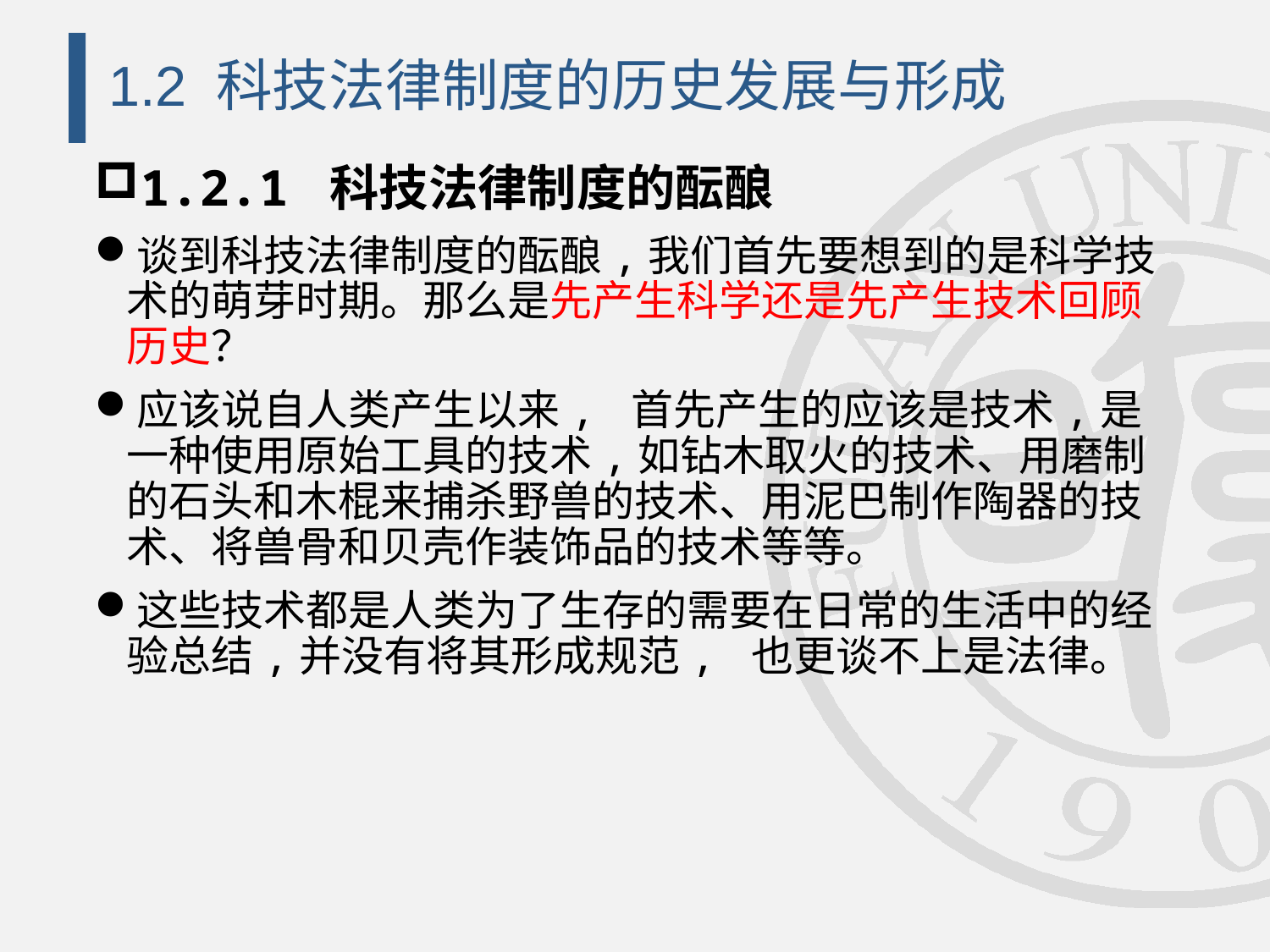

# 1.2 科技法律制度的历史发展与形成
1.2.1 科技法律制度的酝酿
谈到科技法律制度的酝酿,我们首先要想到的是科学技术的萌芽时期。那么是先产生科学还是先产生技术回顾历史？
应该说自人类产生以来, 首先产生的应该是技术,是一种使用原始工具的技术,如钻木取火的技术、用磨制的石头和木棍来捕杀野兽的技术、用泥巴制作陶器的技术、将兽骨和贝壳作装饰品的技术等等。
这些技术都是人类为了生存的需要在日常的生活中的经验总结,并没有将其形成规范, 也更谈不上是法律。